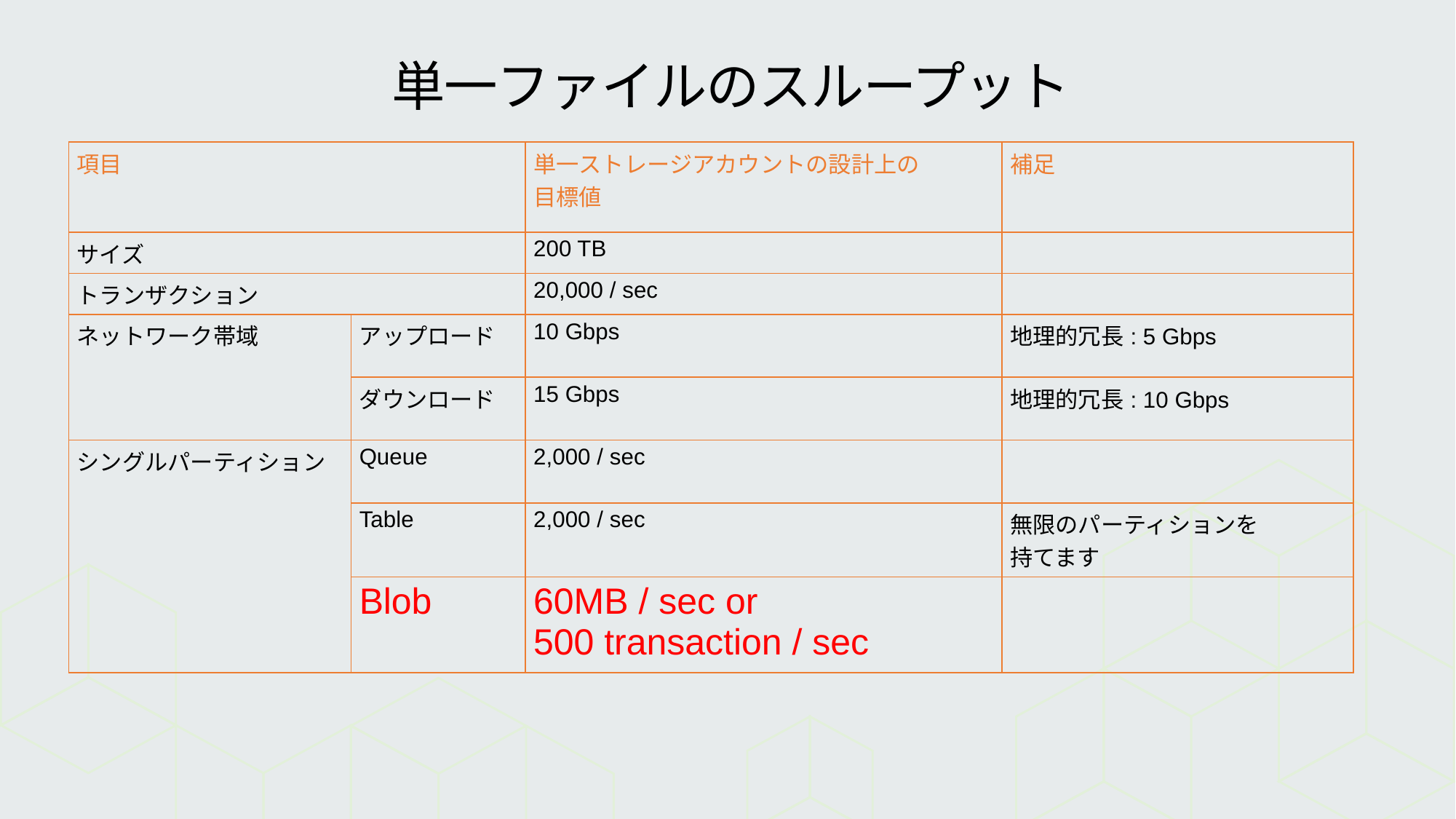

# 単一ファイルのスループット
| 項目 |  | 単一ストレージアカウントの設計上の 目標値 | 補足 |
| --- | --- | --- | --- |
| サイズ |  | 200 TB |  |
| トランザクション |  | 20,000 / sec |  |
| ネットワーク帯域 | アップロード | 10 Gbps | 地理的冗長: 5 Gbps |
|  | ダウンロード | 15 Gbps | 地理的冗長: 10 Gbps |
| シングルパーティション | Queue | 2,000 / sec |  |
|  | Table | 2,000 / sec | 無限のパーティションを 持てます |
|  | Blob | 60MB / sec or 500 transaction / sec |  |